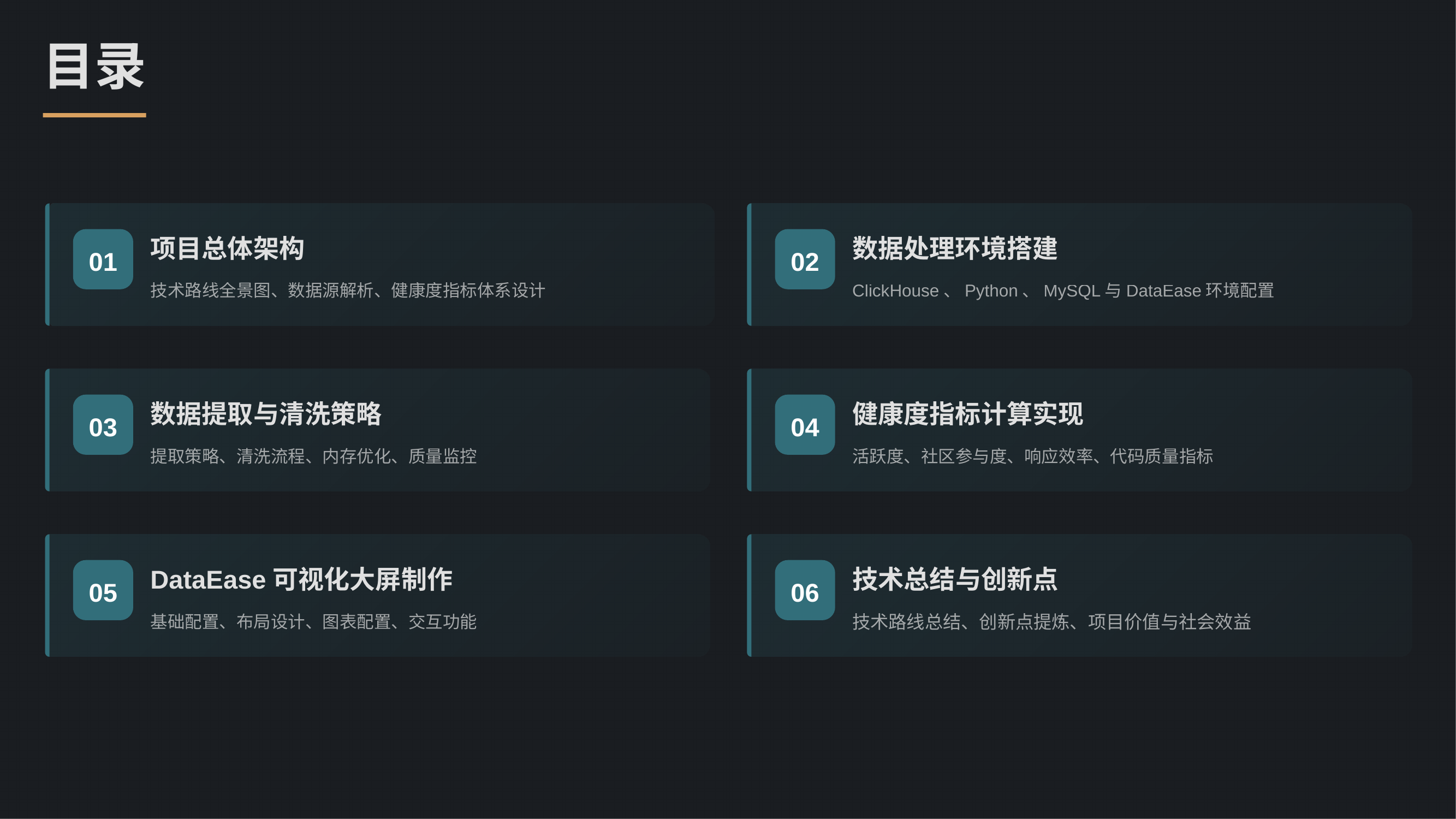

目录

01

项目总体架构
02

数据处理环境搭建
技术路线全景图、数据源解析、健康度指标体系设计
ClickHouse、Python、MySQL与DataEase环境配置

03

数据提取与清洗策略
04

健康度指标计算实现
提取策略、清洗流程、内存优化、质量监控
活跃度、社区参与度、响应效率、代码质量指标

05

DataEase可视化大屏制作
06

技术总结与创新点
基础配置、布局设计、图表配置、交互功能
技术路线总结、创新点提炼、项目价值与社会效益